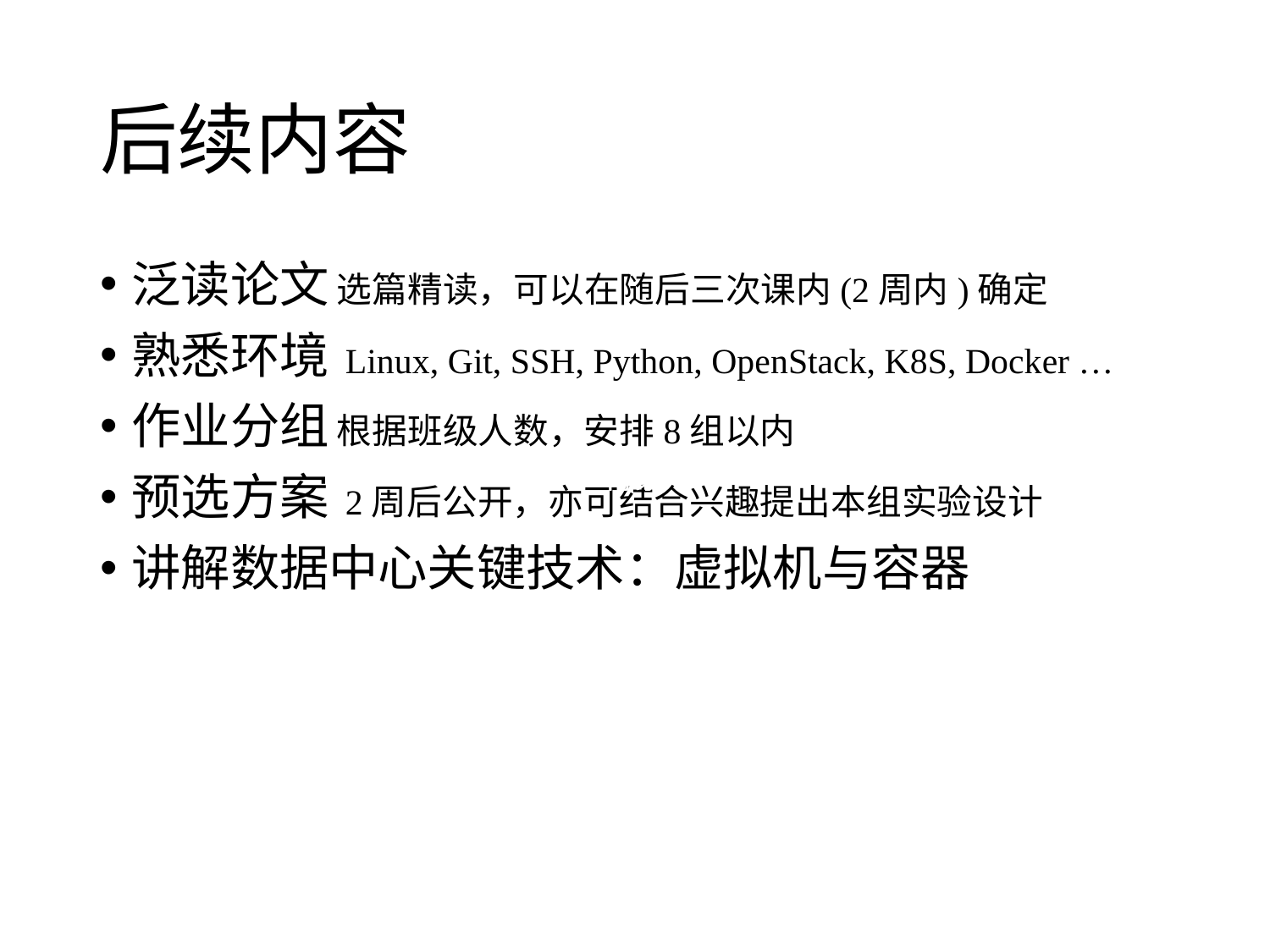

# 后续内容
泛读论文 选篇精读，可以在随后三次课内(2周内)确定
熟悉环境 Linux, Git, SSH, Python, OpenStack, K8S, Docker …
作业分组 根据班级人数，安排8组以内
预选方案 2周后公开，亦可结合兴趣提出本组实验设计
讲解数据中心关键技术：虚拟机与容器
背景
背景